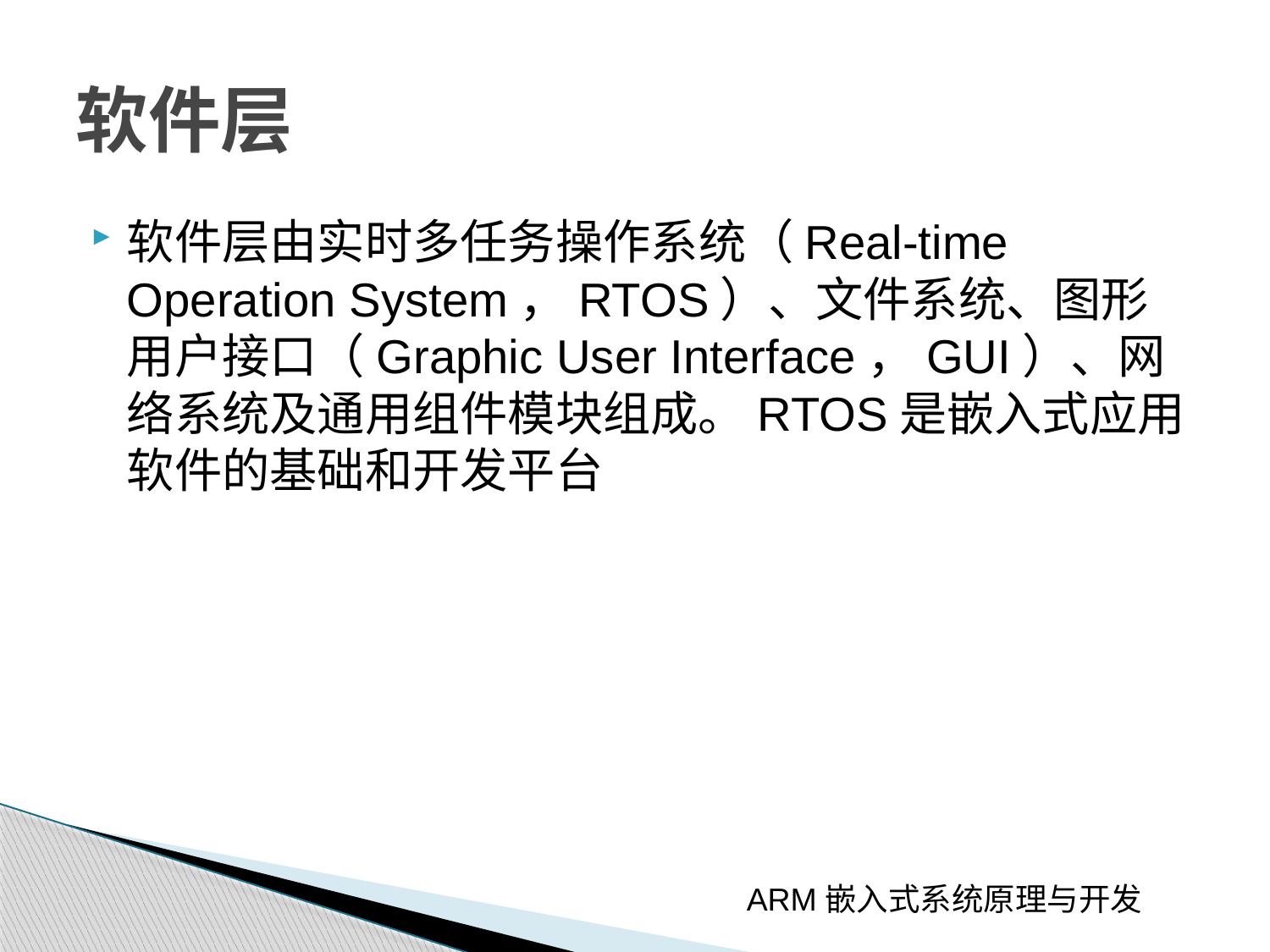

# 软件层
软件层由实时多任务操作系统（Real-time Operation System，RTOS）、文件系统、图形用户接口（Graphic User Interface，GUI）、网络系统及通用组件模块组成。RTOS是嵌入式应用软件的基础和开发平台

ARM嵌入式系统原理与开发